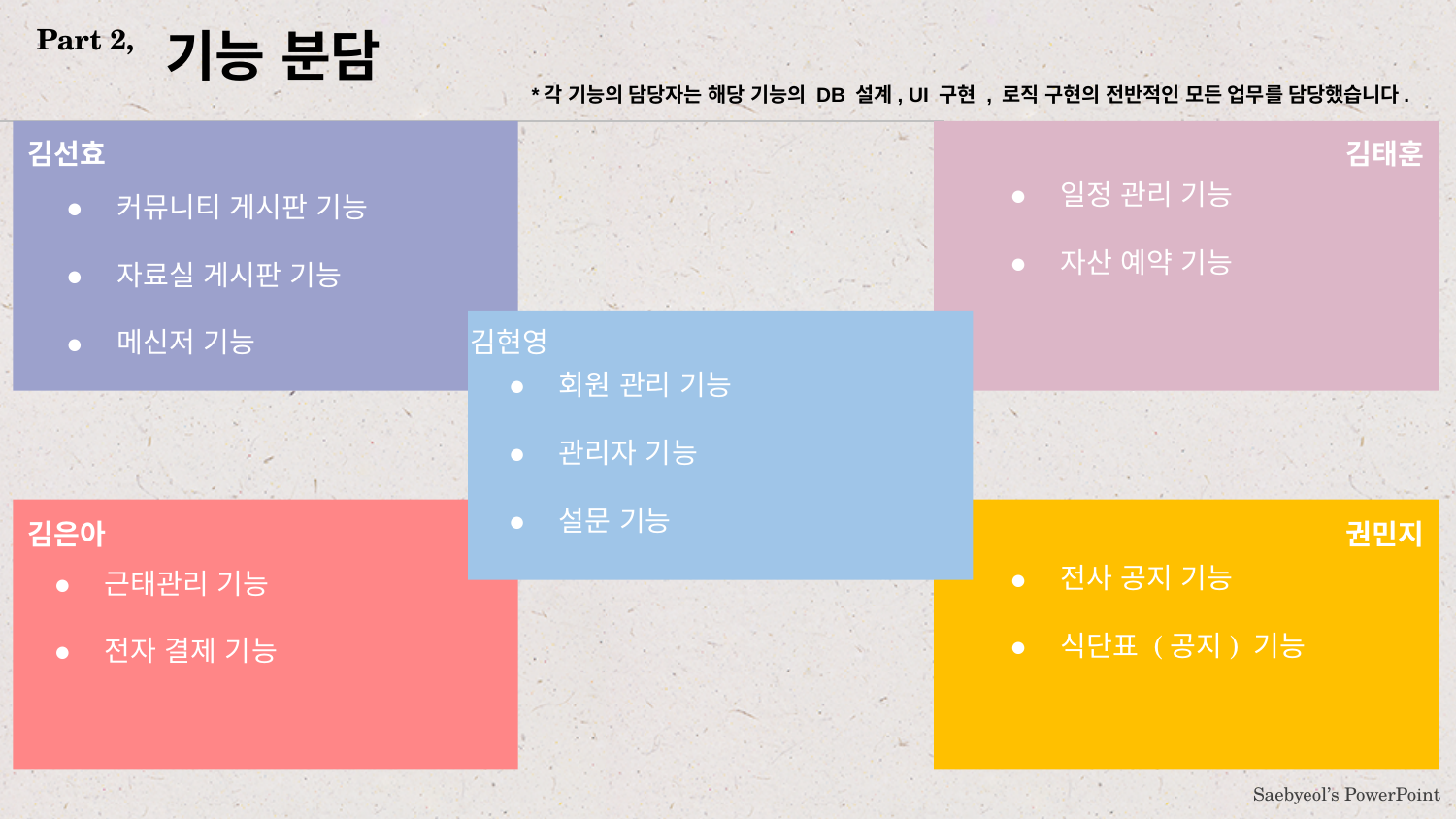

Part 2,
기능 분담
*각 기능의 담당자는 해당 기능의 DB 설계, UI 구현 , 로직 구현의 전반적인 모든 업무를 담당했습니다.
김선효

김태훈

일정 관리 기능

자산 예약 기능

T
커뮤니티 게시판 기능

자료실 게시판 기능

메신저 기능

김현영
회원 관리 기능

관리자 기능

설문 기능

김은아
권민지
Lorem Ipsum is simply dummy text of the printing and typesetting industry. Lorem Ipsum has been the industry's standard dummy text ever since the 1500s,
전사 공지 기능

식단표 (공지) 기능

근태관리 기능

전자 결제 기능